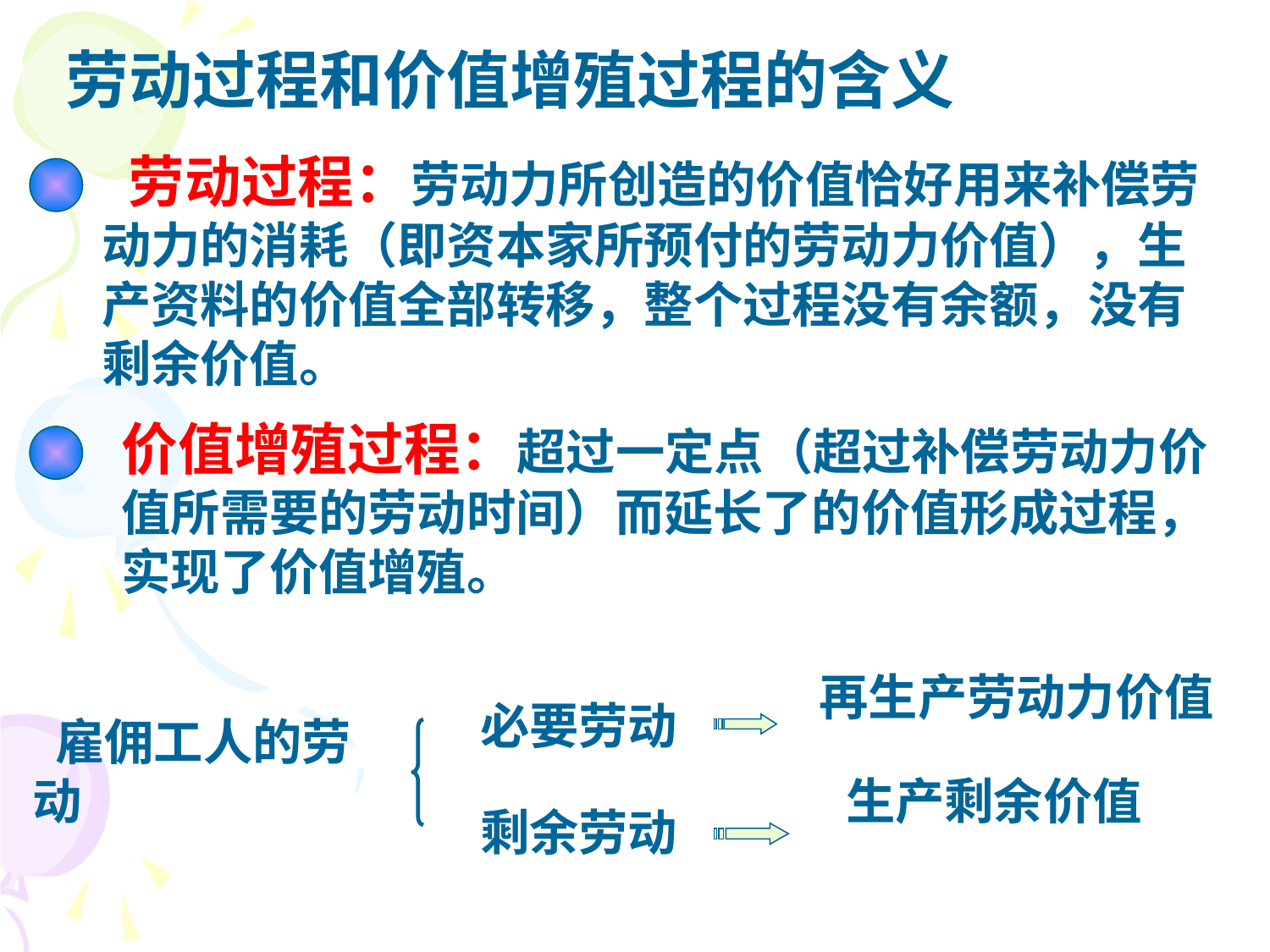

# 劳动过程和价值增殖过程的含义
 劳动过程：劳动力所创造的价值恰好用来补偿劳动力的消耗（即资本家所预付的劳动力价值），生产资料的价值全部转移，整个过程没有余额，没有剩余价值。

价值增殖过程：超过一定点（超过补偿劳动力价值所需要的劳动时间）而延长了的价值形成过程，实现了价值增殖。

 必要劳动
 再生产劳动力价值

 雇佣工人的劳动
生产剩余价值
 剩余劳动